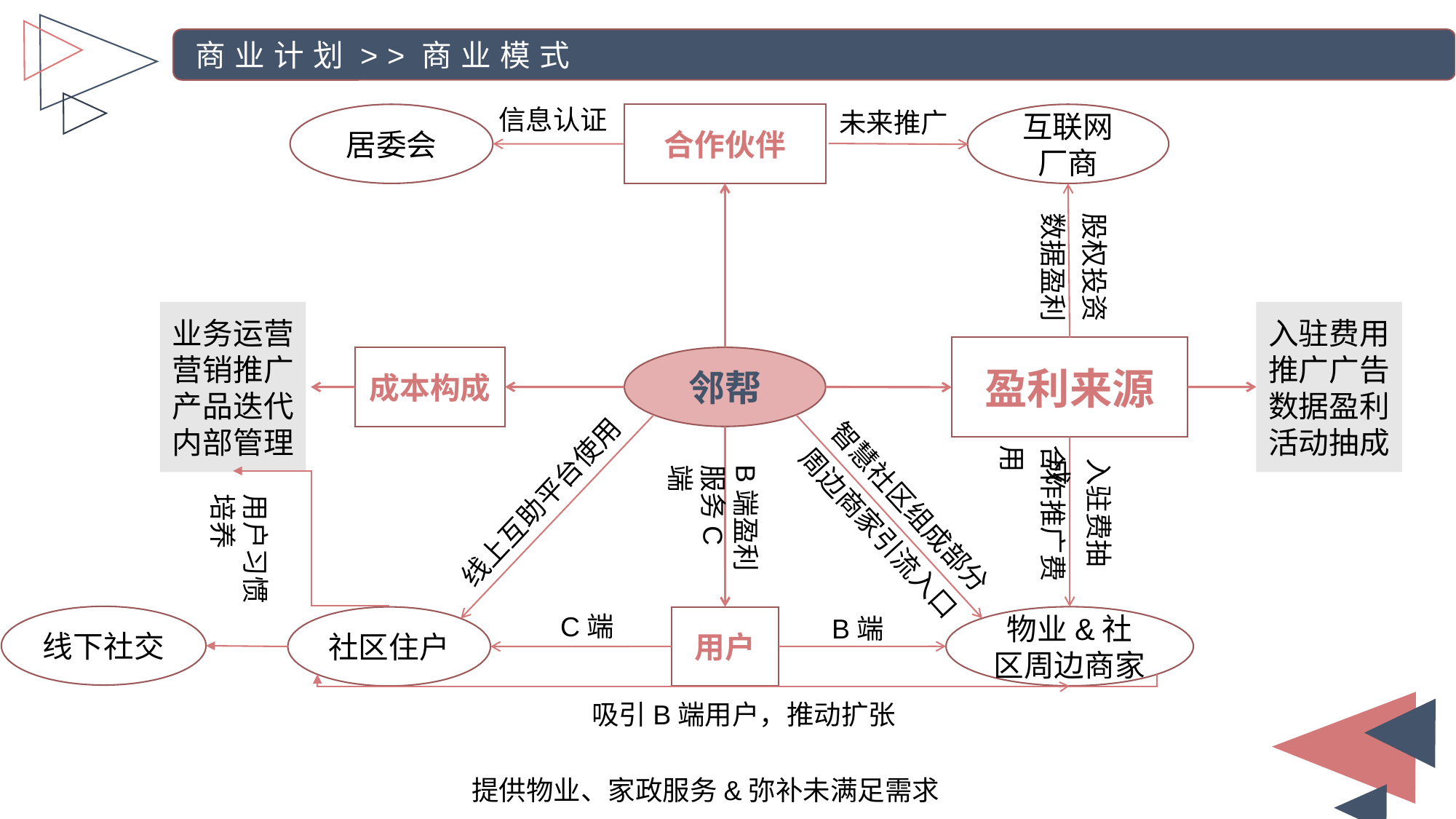

商业计划>>商业模式
信息认证
未来推广
居委会
合作伙伴
互联网厂商
股权投资
数据盈利
业务运营
营销推广
产品迭代
内部管理
入驻费用
推广广告数据盈利
活动抽成
盈利来源
成本构成
邻帮
合作推广费用
入驻费抽成

B端盈利服务C端
线上互助平台使用
用户习惯培养
智慧社区组成部分
周边商家引流入口
C端
线下社交
B端
物业&社区周边商家
社区住户
用户
吸引B端用户，推动扩张
提供物业、家政服务&弥补未满足需求